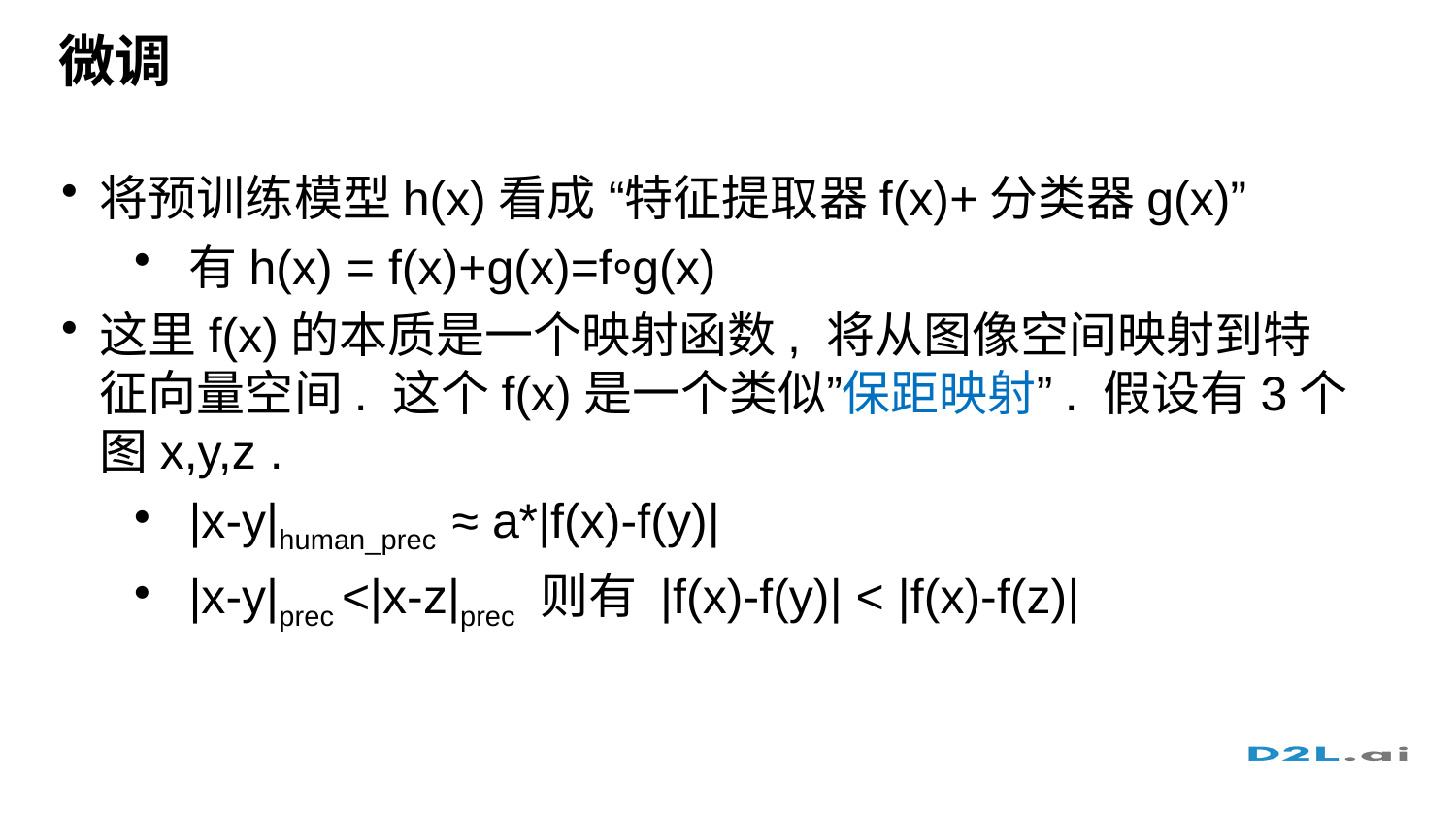

# 微调
将预训练模型h(x)看成 “特征提取器f(x)+分类器g(x)”
有h(x) = f(x)+g(x)=f⸰g(x)
这里f(x)的本质是一个映射函数, 将从图像空间映射到特征向量空间. 这个f(x)是一个类似”保距映射”. 假设有3个图x,y,z .
|x-y|human_prec  ≈ a*|f(x)-f(y)|
|x-y|prec <|x-z|prec 则有 |f(x)-f(y)| < |f(x)-f(z)|